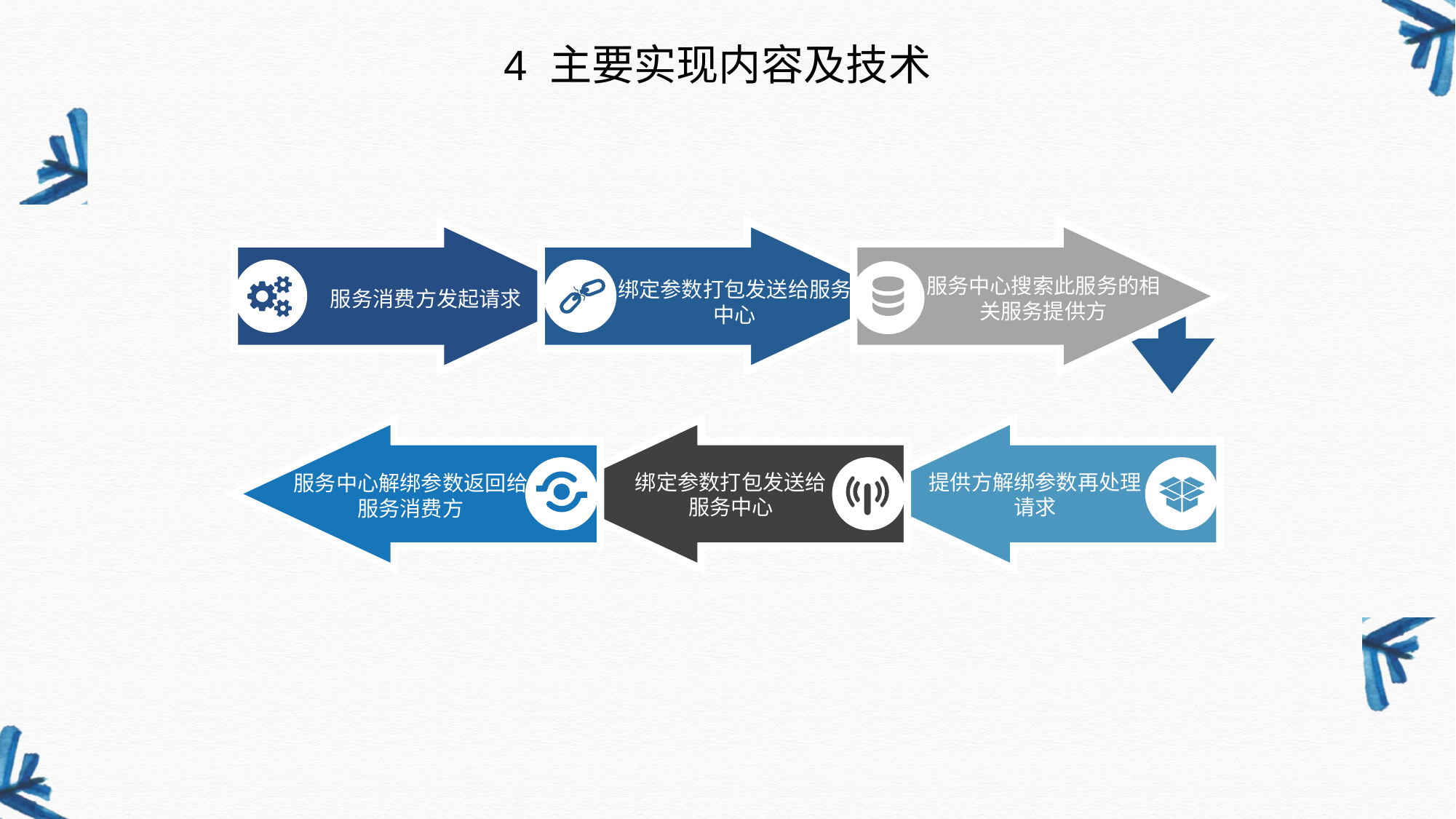

4 主要实现内容及技术

服务消费方发起请求

绑定参数打包发送给服务中心

服务中心搜索此服务的相关服务提供方

服务中心解绑参数返回给服务消费方

绑定参数打包发送给服务中心

提供方解绑参数再处理请求